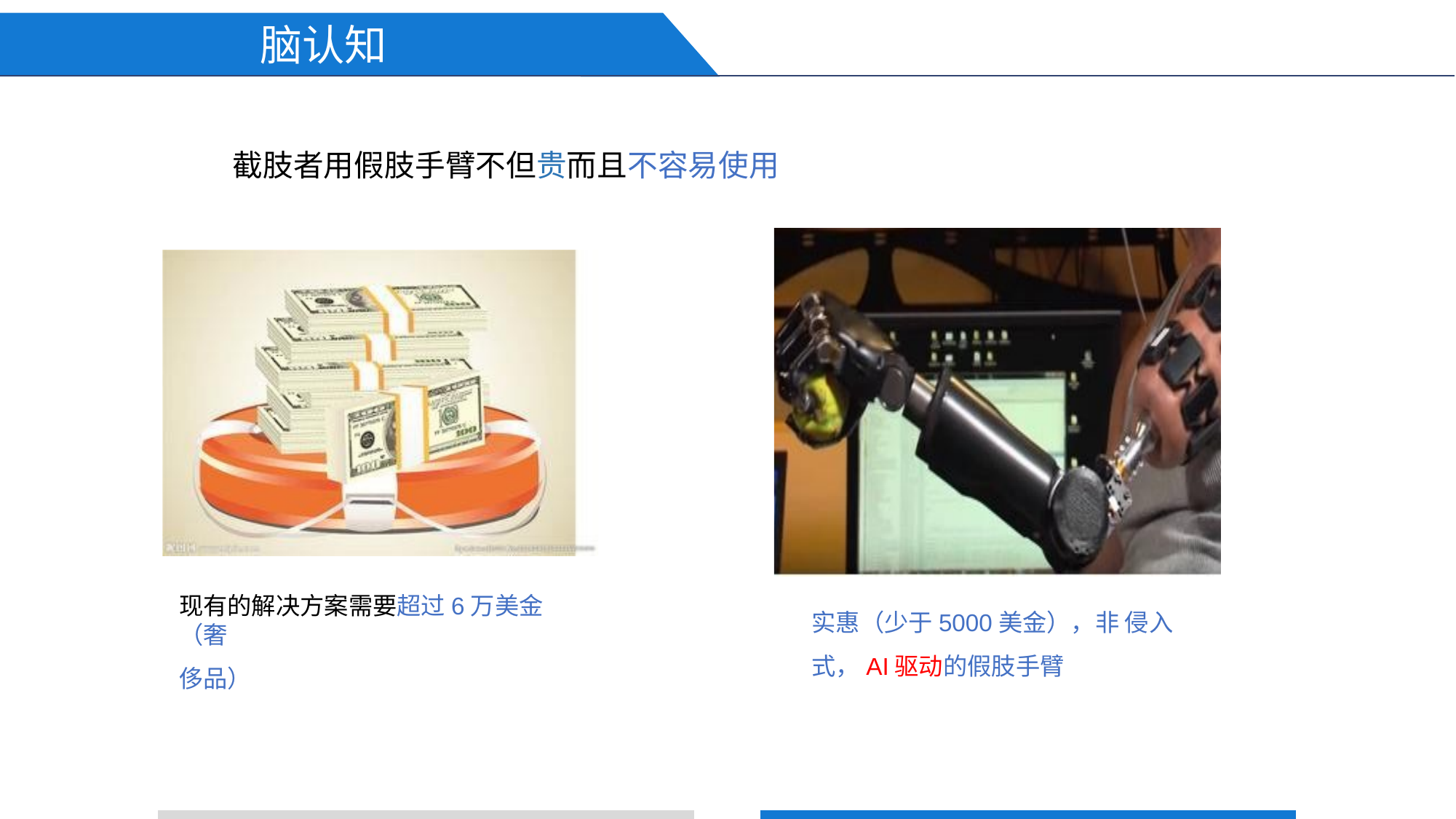

脑认知
# 截肢者用假肢手臂不但贵而且不容易使用

现有的解决方案需要超过6万美金（奢
侈品）
实惠（少于5000美金），非 侵入式，AI驱动的假肢手臂